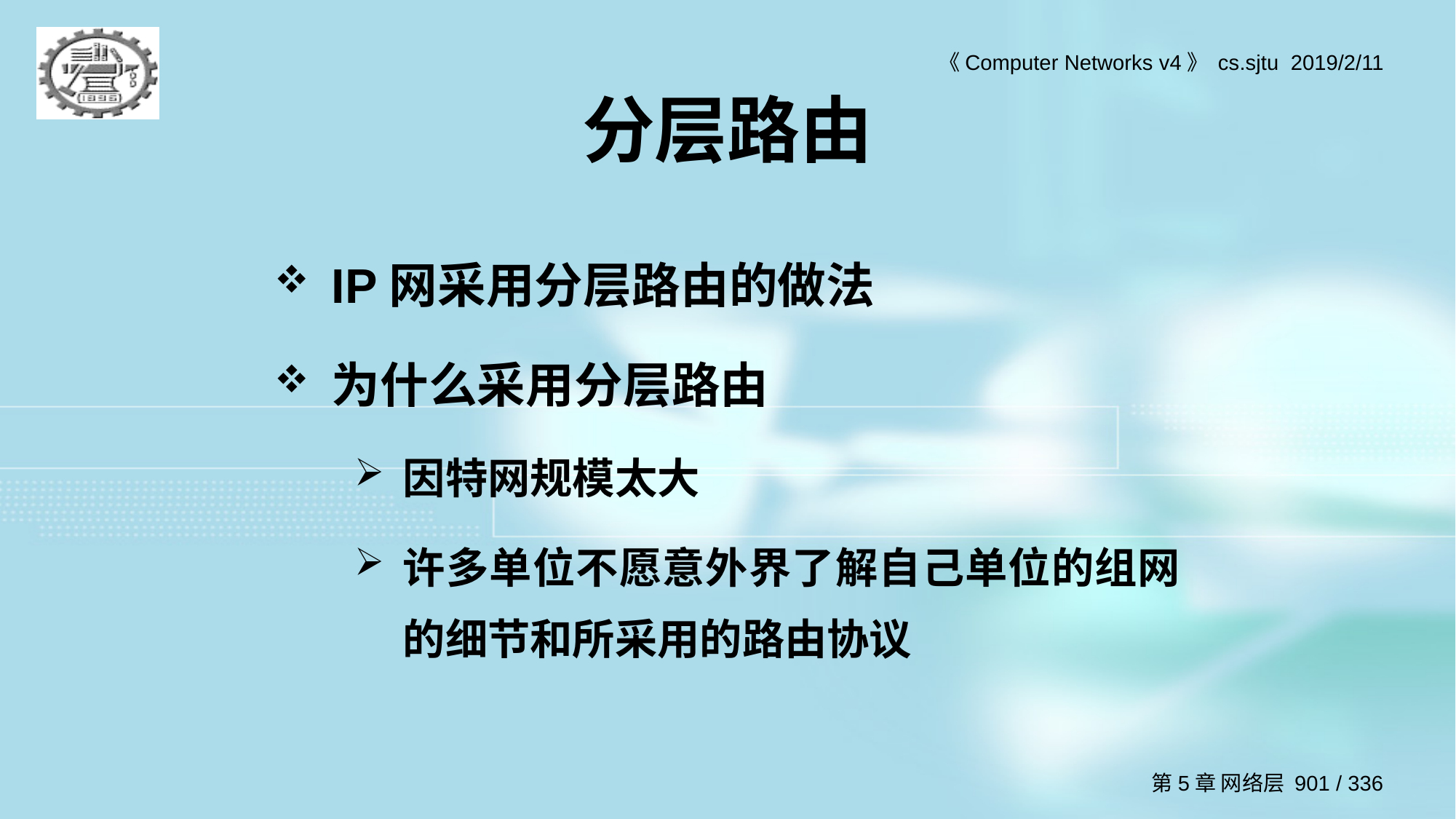

分层路由
IP网采用分层路由的做法
为什么采用分层路由
因特网规模太大
许多单位不愿意外界了解自己单位的组网的细节和所采用的路由协议